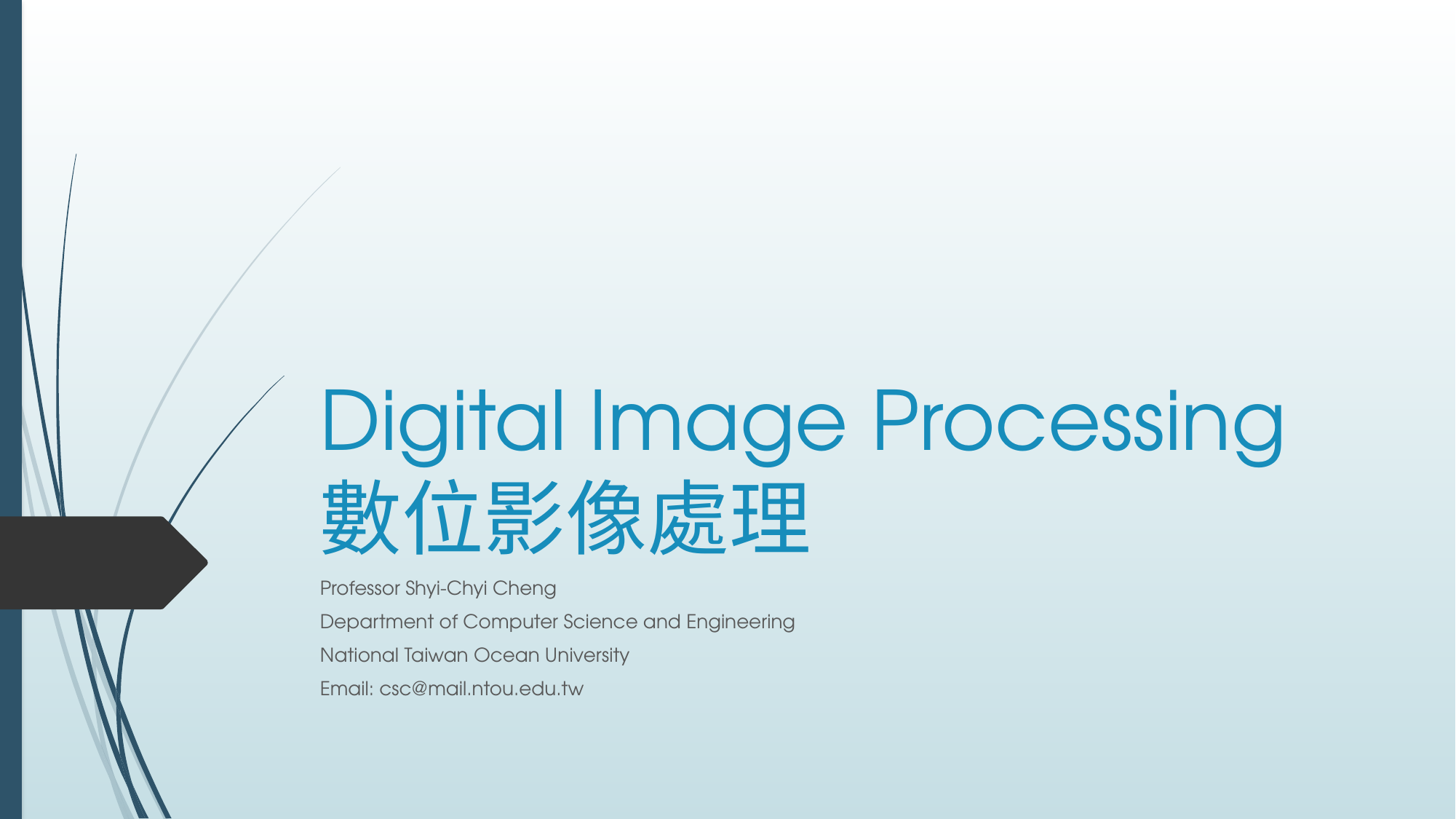

# Digital Image Processing 數位影像處理
Professor Shyi-Chyi Cheng
Department of Computer Science and Engineering
National Taiwan Ocean University
Email: csc@mail.ntou.edu.tw